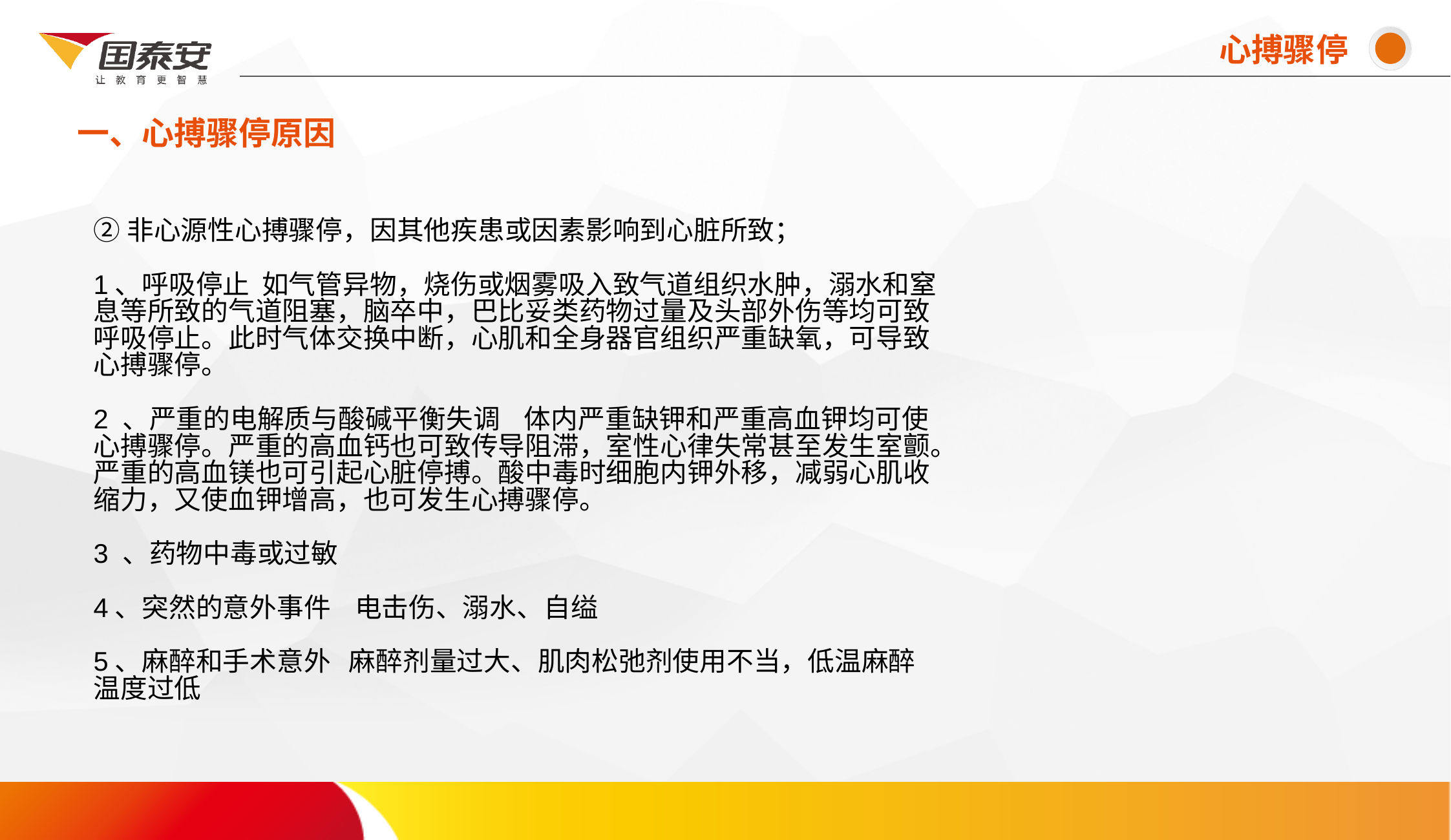

心搏骤停
一、心搏骤停原因
# ②非心源性心搏骤停，因其他疾患或因素影响到心脏所致； 1、呼吸停止  如气管异物，烧伤或烟雾吸入致气道组织水肿，溺水和窒息等所致的气道阻塞，脑卒中，巴比妥类药物过量及头部外伤等均可致呼吸停止。此时气体交换中断，心肌和全身器官组织严重缺氧，可导致心搏骤停。 2 、严重的电解质与酸碱平衡失调    体内严重缺钾和严重高血钾均可使心搏骤停。严重的高血钙也可致传导阻滞，室性心律失常甚至发生室颤。严重的高血镁也可引起心脏停搏。酸中毒时细胞内钾外移，减弱心肌收缩力，又使血钾增高，也可发生心搏骤停。 3 、药物中毒或过敏 4、突然的意外事件    电击伤、溺水、自缢 5、麻醉和手术意外   麻醉剂量过大、肌肉松弛剂使用不当，低温麻醉温度过低